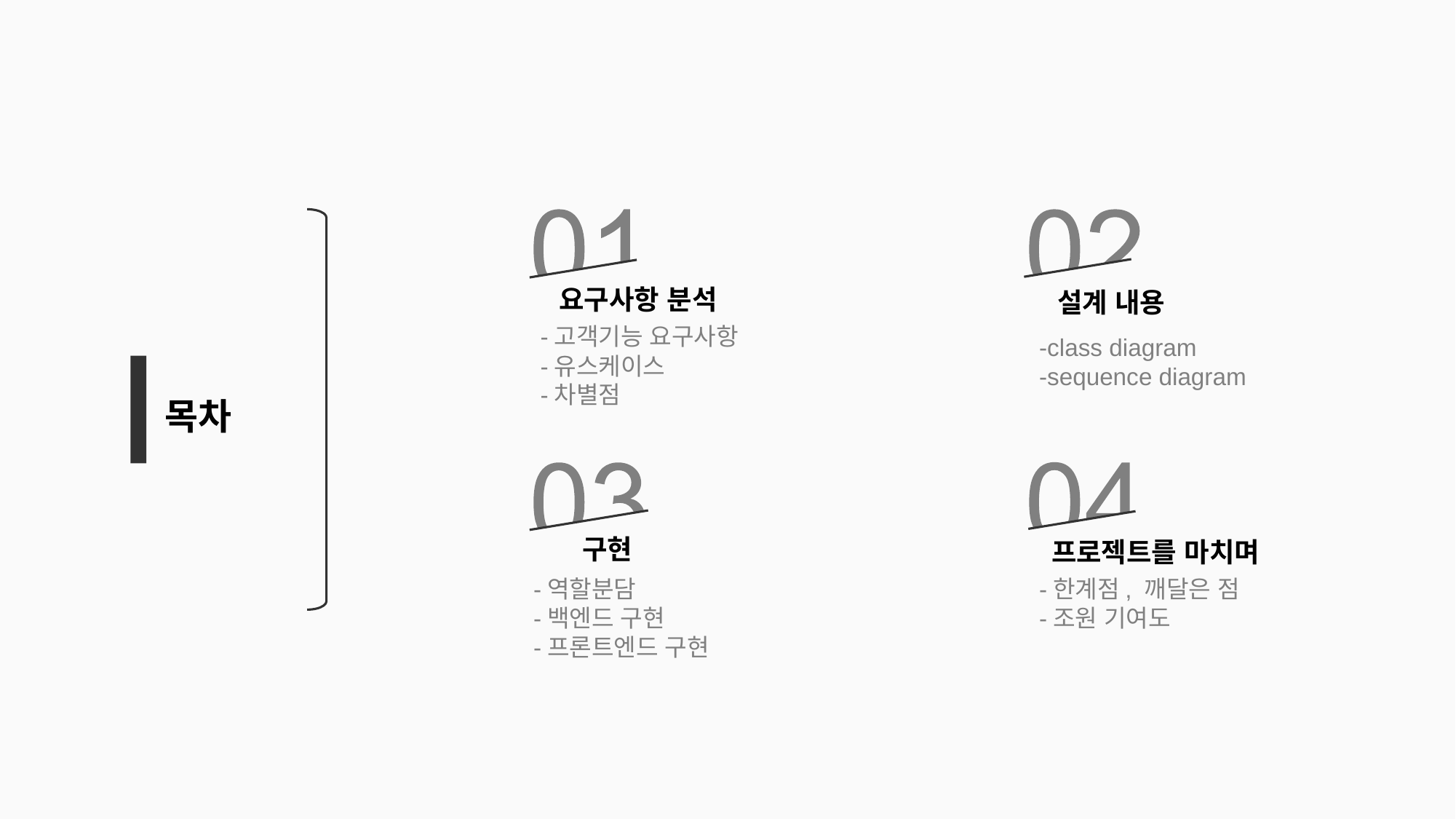

요구사항 분석
설계 내용
-고객기능 요구사항
-유스케이스
-차별점
-class diagram
-sequence diagram

목차

프로젝트를 마치며
-한계점, 깨달은 점
-조원 기여도

구현
-역할분담
-백엔드 구현
-프론트엔드 구현